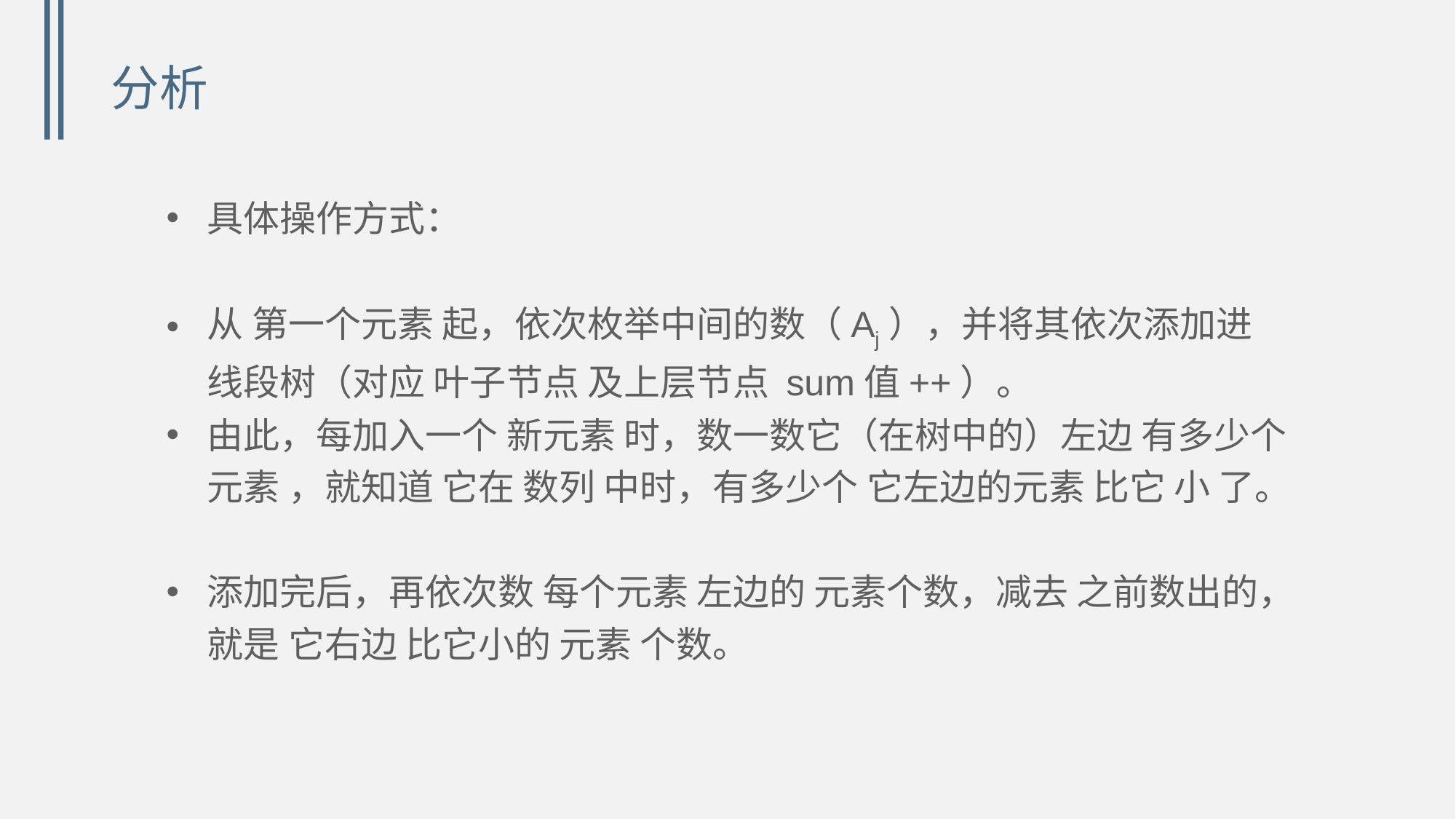

# 分析
具体操作方式：

从 第一个元素 起，依次枚举中间的数（Aj），并将其依次添加进 线段树（对应 叶子节点 及上层节点 sum值++）。
由此，每加入一个 新元素 时，数一数它（在树中的）左边 有多少个 元素 ，就知道 它在 数列 中时，有多少个 它左边的元素 比它 小 了。

添加完后，再依次数 每个元素 左边的 元素个数，减去 之前数出的，就是 它右边 比它小的 元素 个数。